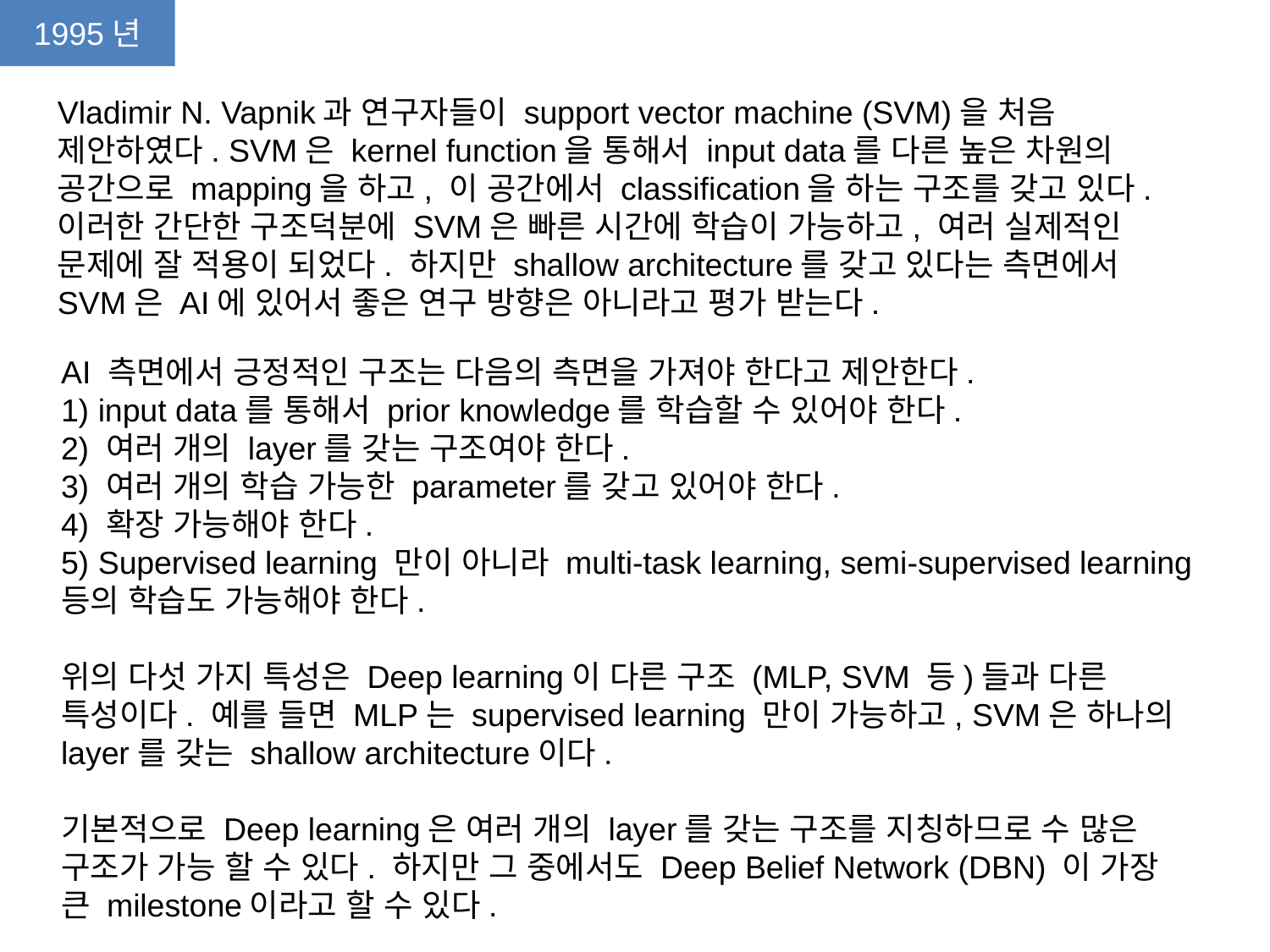

1995년
Vladimir N. Vapnik과 연구자들이 support vector machine (SVM)을 처음 제안하였다. SVM은 kernel function을 통해서 input data를 다른 높은 차원의 공간으로 mapping을 하고, 이 공간에서 classification을 하는 구조를 갖고 있다. 이러한 간단한 구조덕분에 SVM은 빠른 시간에 학습이 가능하고, 여러 실제적인 문제에 잘 적용이 되었다. 하지만 shallow architecture를 갖고 있다는 측면에서 SVM은 AI에 있어서 좋은 연구 방향은 아니라고 평가 받는다.
AI 측면에서 긍정적인 구조는 다음의 측면을 가져야 한다고 제안한다.
1) input data를 통해서 prior knowledge를 학습할 수 있어야 한다.
2) 여러 개의 layer를 갖는 구조여야 한다.
3) 여러 개의 학습 가능한 parameter를 갖고 있어야 한다.
4) 확장 가능해야 한다.
5) Supervised learning 만이 아니라 multi-task learning, semi-supervised learning 등의 학습도 가능해야 한다.

위의 다섯 가지 특성은 Deep learning이 다른 구조 (MLP, SVM 등)들과 다른 특성이다. 예를 들면 MLP는 supervised learning 만이 가능하고, SVM은 하나의 layer를 갖는 shallow architecture이다.

기본적으로 Deep learning은 여러 개의 layer를 갖는 구조를 지칭하므로 수 많은 구조가 가능 할 수 있다. 하지만 그 중에서도 Deep Belief Network (DBN) 이 가장 큰 milestone이라고 할 수 있다.